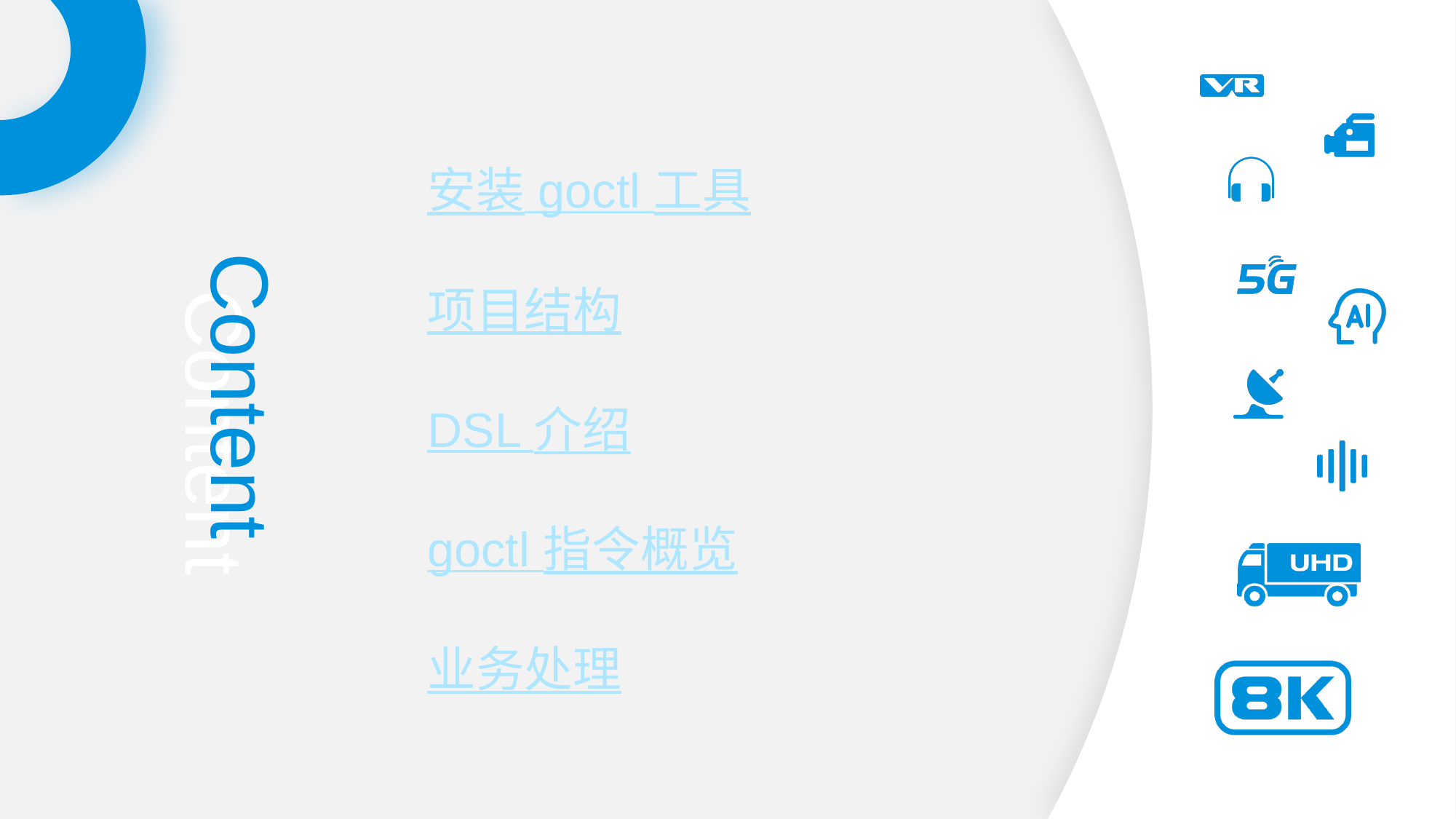

安装 goctl 工具
项目结构
DSL 介绍
goctl 指令概览
业务处理
2